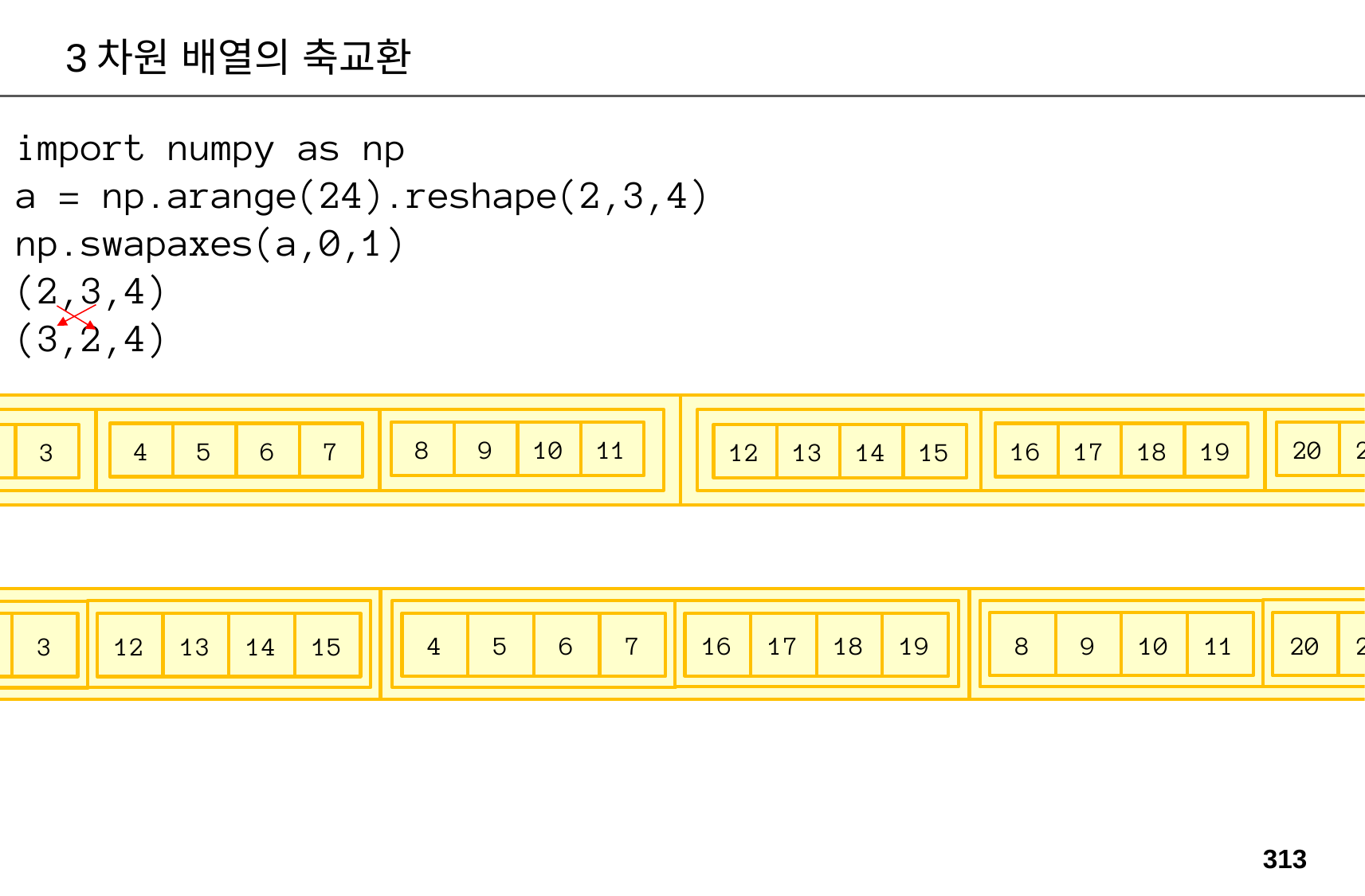

3차원 배열의 축교환
import numpy as np
a = np.arange(24).reshape(2,3,4)
np.swapaxes(a,0,1)
(2,3,4)
(3,2,4)

20
21
22
23
8
9
10
11
16
17
18
19
4
5
6
7
3
12
13
14
15
0
1
2

8
9
10
11
20
21
22
23
4
5
6
7
16
17
18
19
0
1
2
3
12
13
14
15